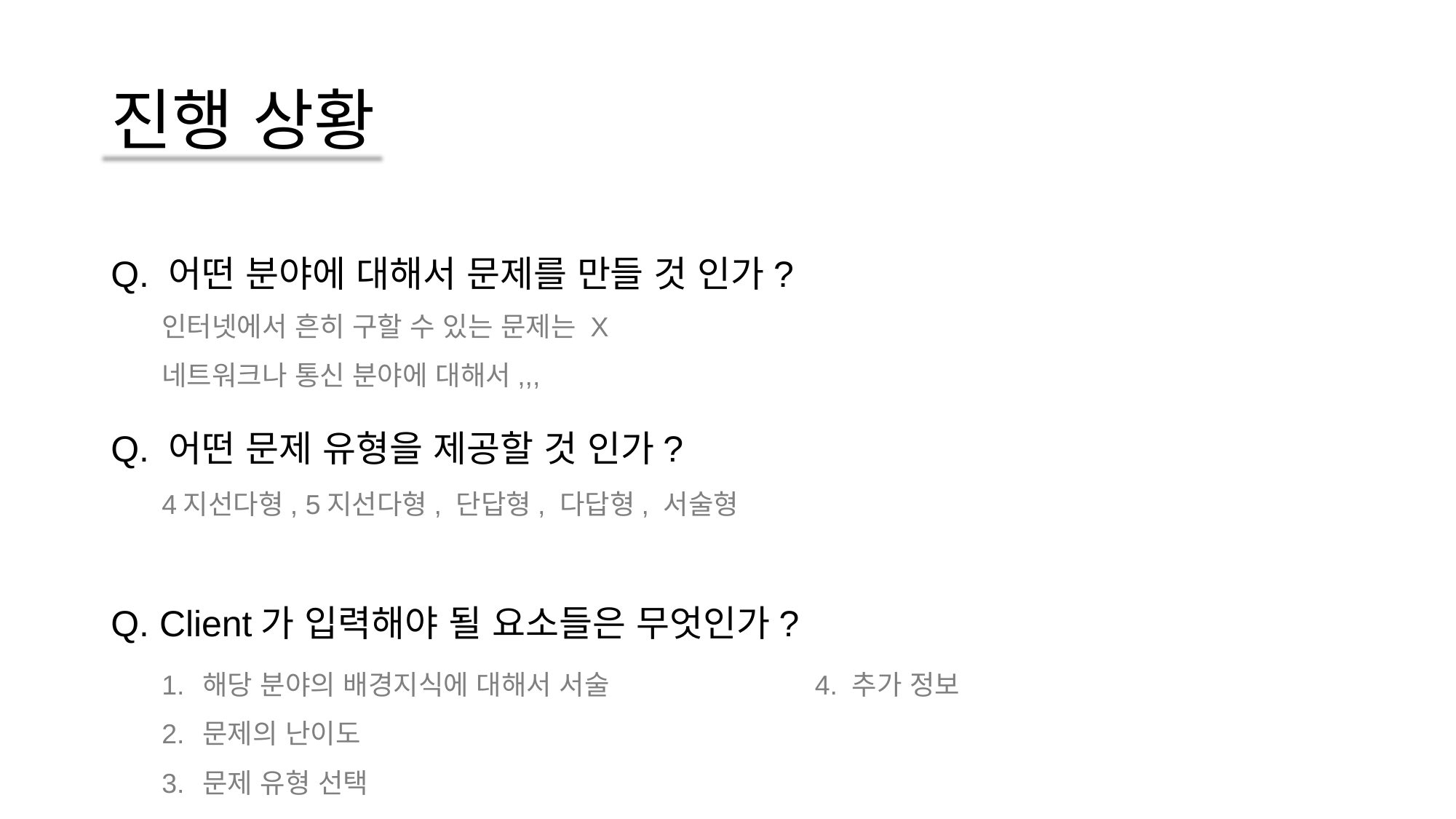

# 진행 상황

Q. 어떤 분야에 대해서 문제를 만들 것 인가?

Q. 어떤 문제 유형을 제공할 것 인가?

Q. Client가 입력해야 될 요소들은 무엇인가?
인터넷에서 흔히 구할 수 있는 문제는 X
네트워크나 통신 분야에 대해서,,,
4지선다형, 5지선다형, 단답형, 다답형, 서술형
해당 분야의 배경지식에 대해서 서술                          4. 추가 정보
문제의 난이도
문제 유형 선택